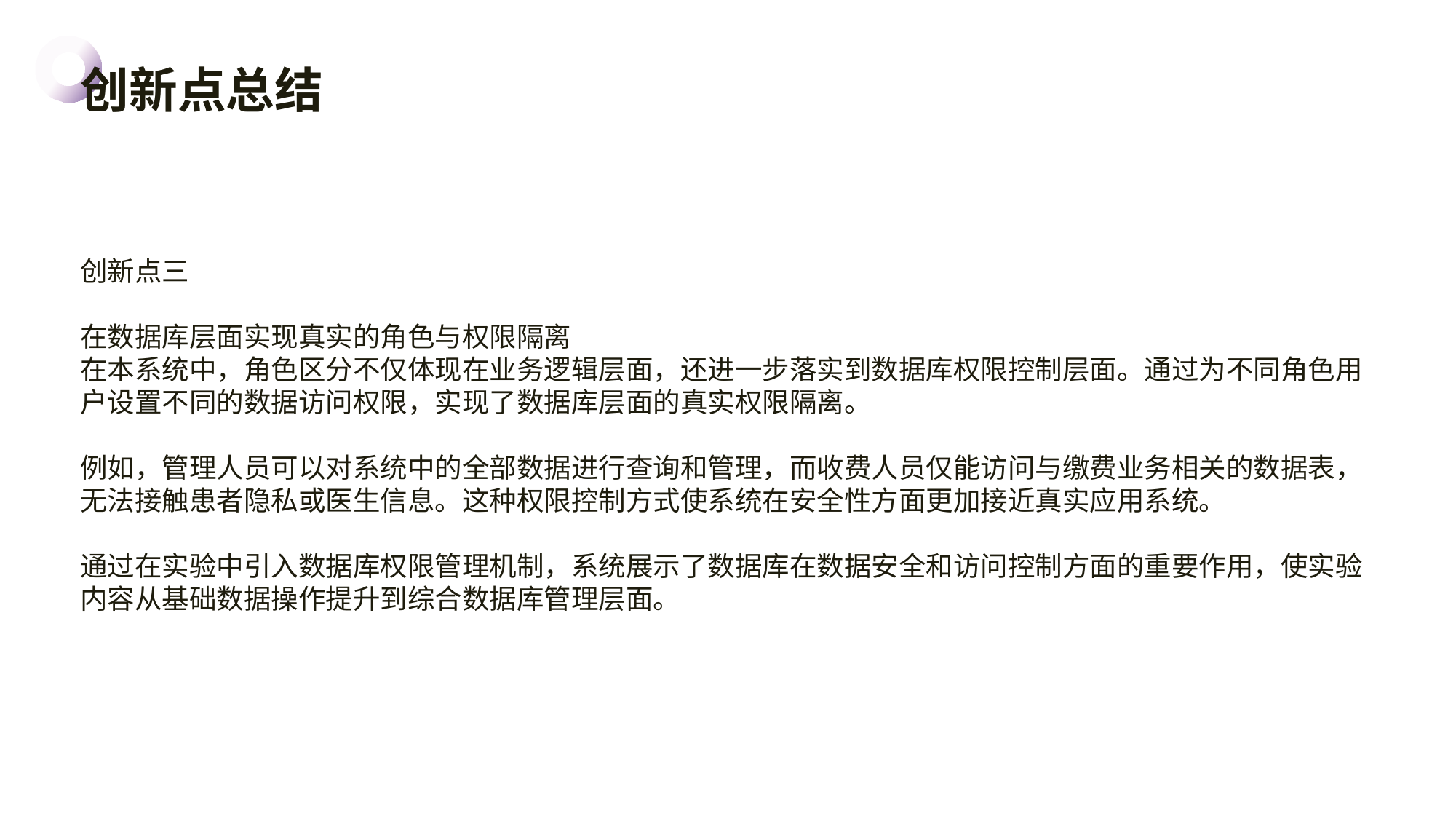

创新点总结
创新点三

在数据库层面实现真实的角色与权限隔离
在本系统中，角色区分不仅体现在业务逻辑层面，还进一步落实到数据库权限控制层面。通过为不同角色用户设置不同的数据访问权限，实现了数据库层面的真实权限隔离。

例如，管理人员可以对系统中的全部数据进行查询和管理，而收费人员仅能访问与缴费业务相关的数据表，无法接触患者隐私或医生信息。这种权限控制方式使系统在安全性方面更加接近真实应用系统。

通过在实验中引入数据库权限管理机制，系统展示了数据库在数据安全和访问控制方面的重要作用，使实验内容从基础数据操作提升到综合数据库管理层面。